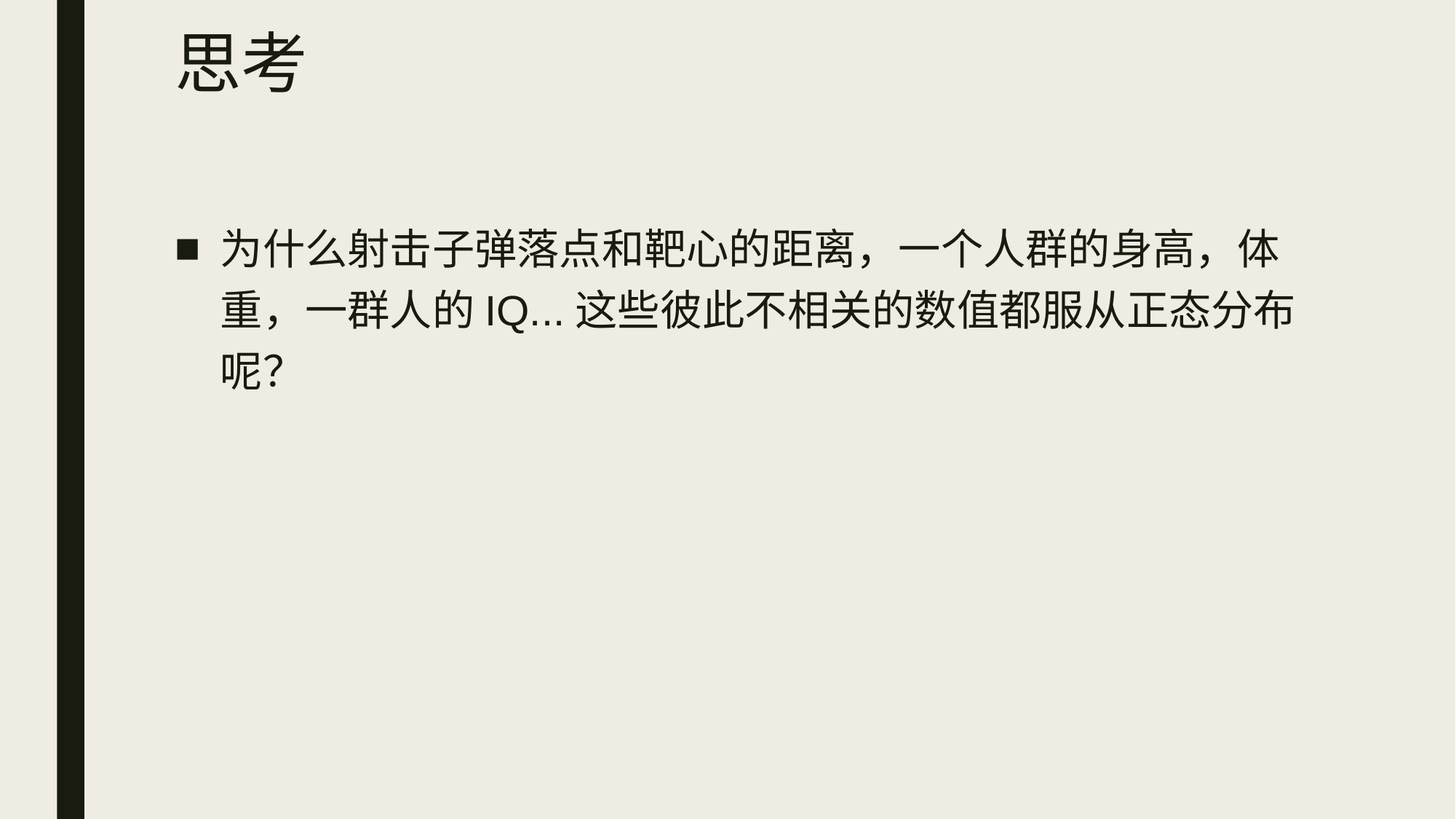

# 思考
为什么射击子弹落点和靶心的距离，一个人群的身高，体重，一群人的IQ...这些彼此不相关的数值都服从正态分布呢？